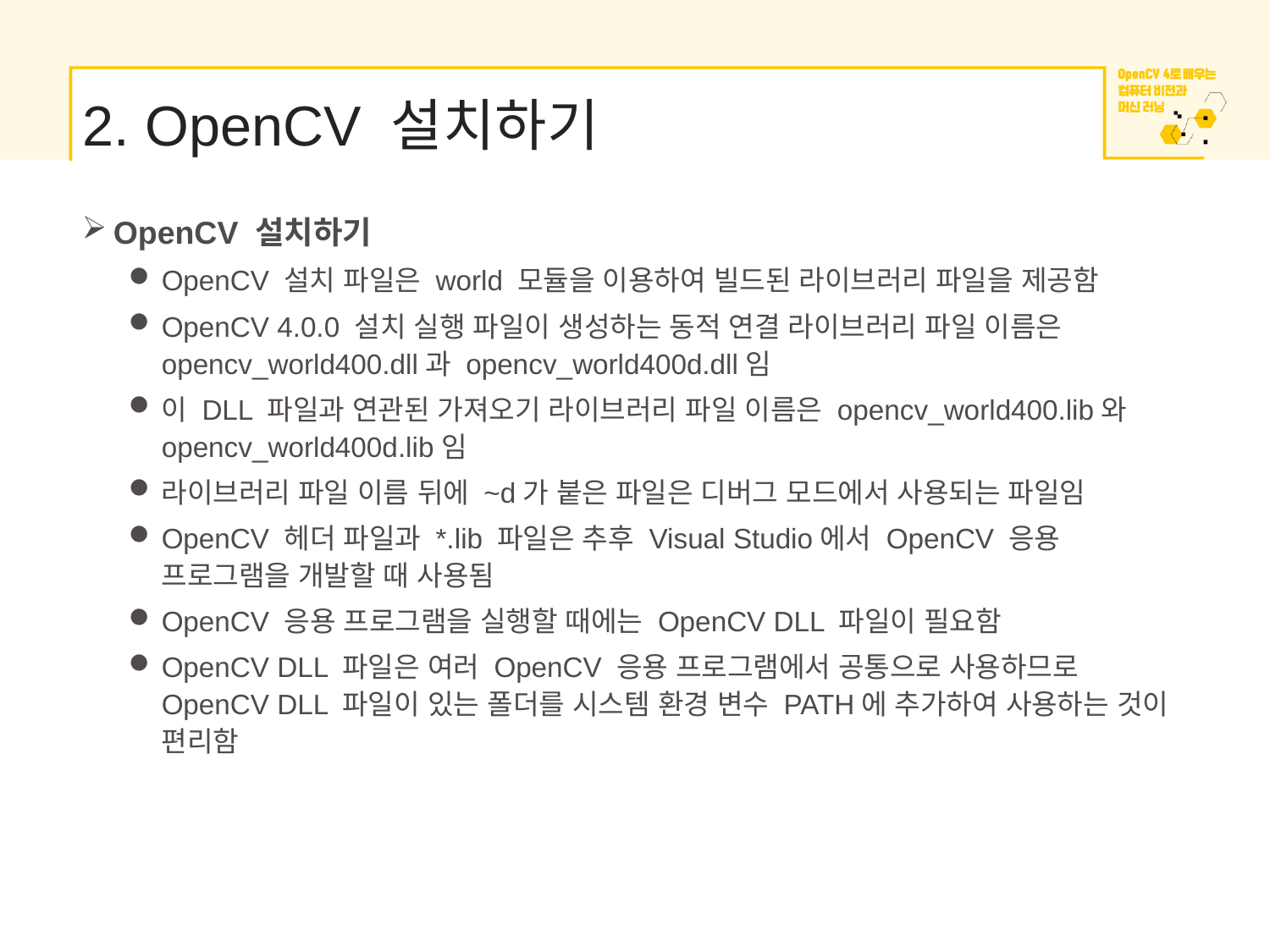

# 2. OpenCV 설치하기
OpenCV 설치하기
OpenCV 설치 파일은 world 모듈을 이용하여 빌드된 라이브러리 파일을 제공함
OpenCV 4.0.0 설치 실행 파일이 생성하는 동적 연결 라이브러리 파일 이름은 opencv_world400.dll과 opencv_world400d.dll임
이 DLL 파일과 연관된 가져오기 라이브러리 파일 이름은 opencv_world400.lib와 opencv_world400d.lib임
라이브러리 파일 이름 뒤에 ~d가 붙은 파일은 디버그 모드에서 사용되는 파일임
OpenCV 헤더 파일과 *.lib 파일은 추후 Visual Studio에서 OpenCV 응용 프로그램을 개발할 때 사용됨
OpenCV 응용 프로그램을 실행할 때에는 OpenCV DLL 파일이 필요함
OpenCV DLL 파일은 여러 OpenCV 응용 프로그램에서 공통으로 사용하므로 OpenCV DLL 파일이 있는 폴더를 시스템 환경 변수 PATH에 추가하여 사용하는 것이 편리함